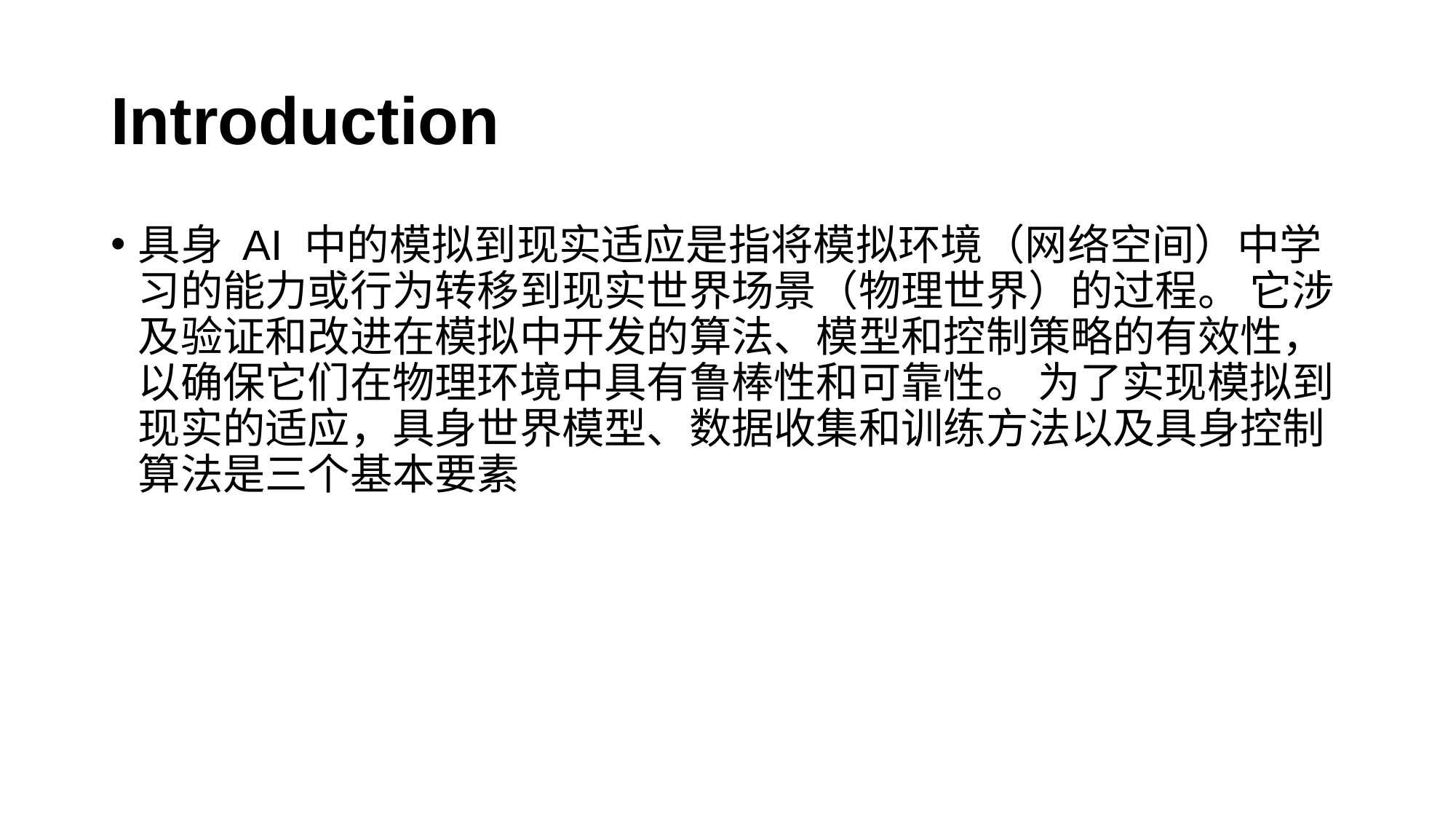

# Introduction
具身 AI 中的模拟到现实适应是指将模拟环境（网络空间）中学习的能力或行为转移到现实世界场景（物理世界）的过程。 它涉及验证和改进在模拟中开发的算法、模型和控制策略的有效性，以确保它们在物理环境中具有鲁棒性和可靠性。 为了实现模拟到现实的适应，具身世界模型、数据收集和训练方法以及具身控制算法是三个基本要素